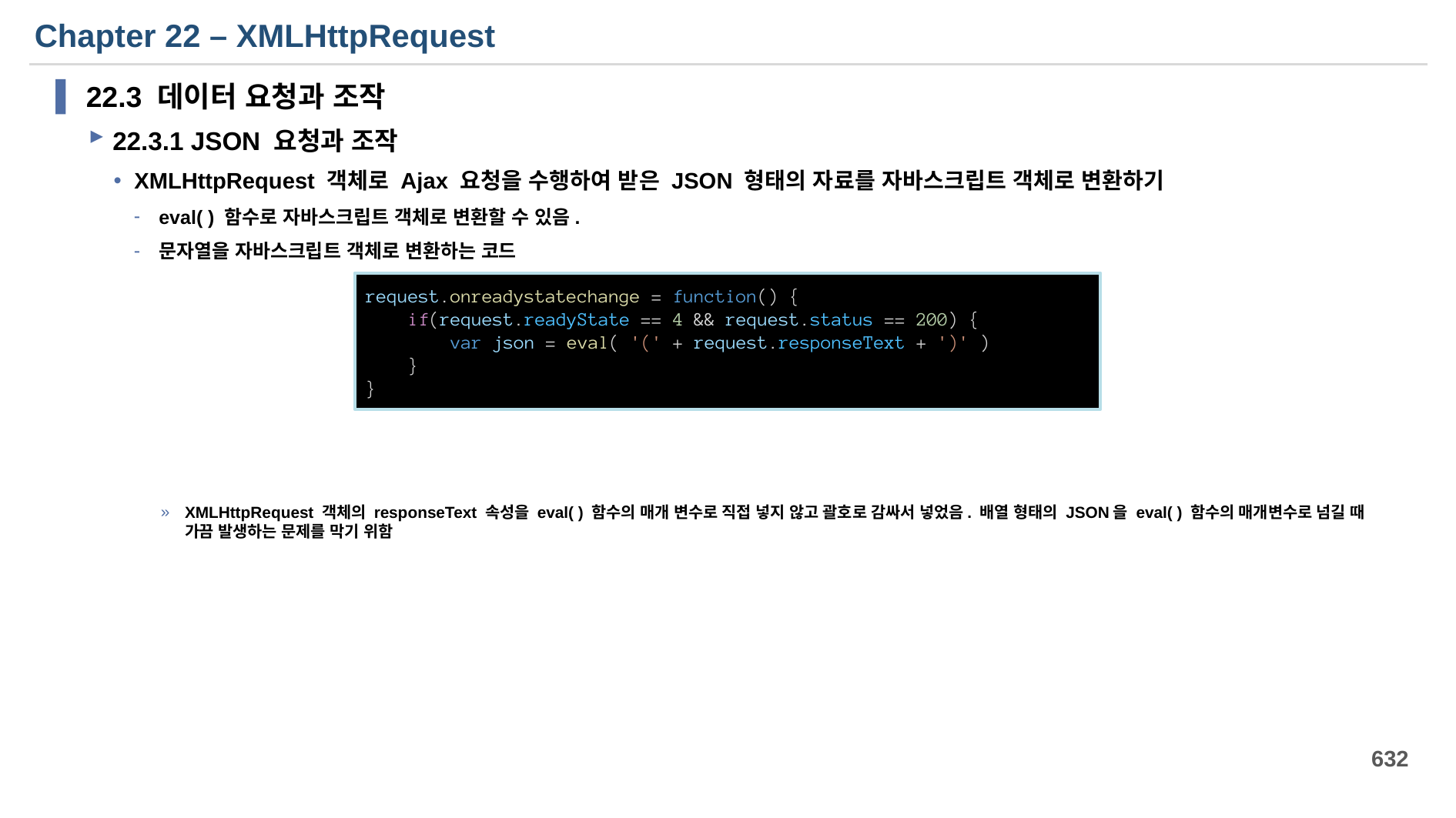

# Chapter 22 – XMLHttpRequest
22.3 데이터 요청과 조작
22.3.1 JSON 요청과 조작
XMLHttpRequest 객체로 Ajax 요청을 수행하여 받은 JSON 형태의 자료를 자바스크립트 객체로 변환하기
eval( ) 함수로 자바스크립트 객체로 변환할 수 있음.
문자열을 자바스크립트 객체로 변환하는 코드

XMLHttpRequest 객체의 responseText 속성을 eval( ) 함수의 매개 변수로 직접 넣지 않고 괄호로 감싸서 넣었음. 배열 형태의 JSON을 eval( ) 함수의 매개변수로 넘길 때 가끔 발생하는 문제를 막기 위함

request.onreadystatechange = function() {
    if(request.readyState == 4 && request.status == 200) {
        var json = eval( '(' + request.responseText + ')' )
    }
}
632